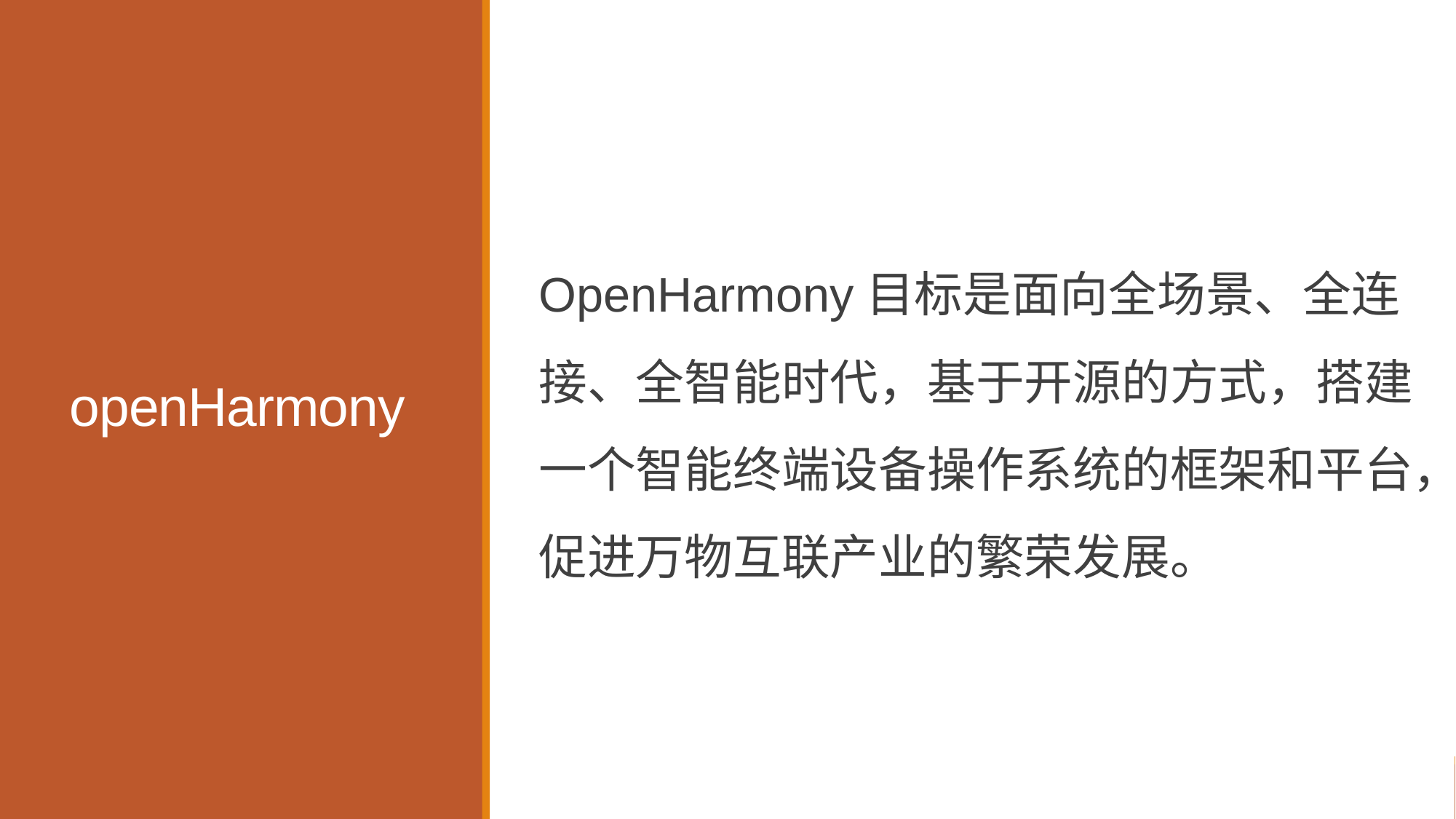

# openHarmony
OpenHarmony目标是面向全场景、全连接、全智能时代，基于开源的方式，搭建一个智能终端设备操作系统的框架和平台，促进万物互联产业的繁荣发展。